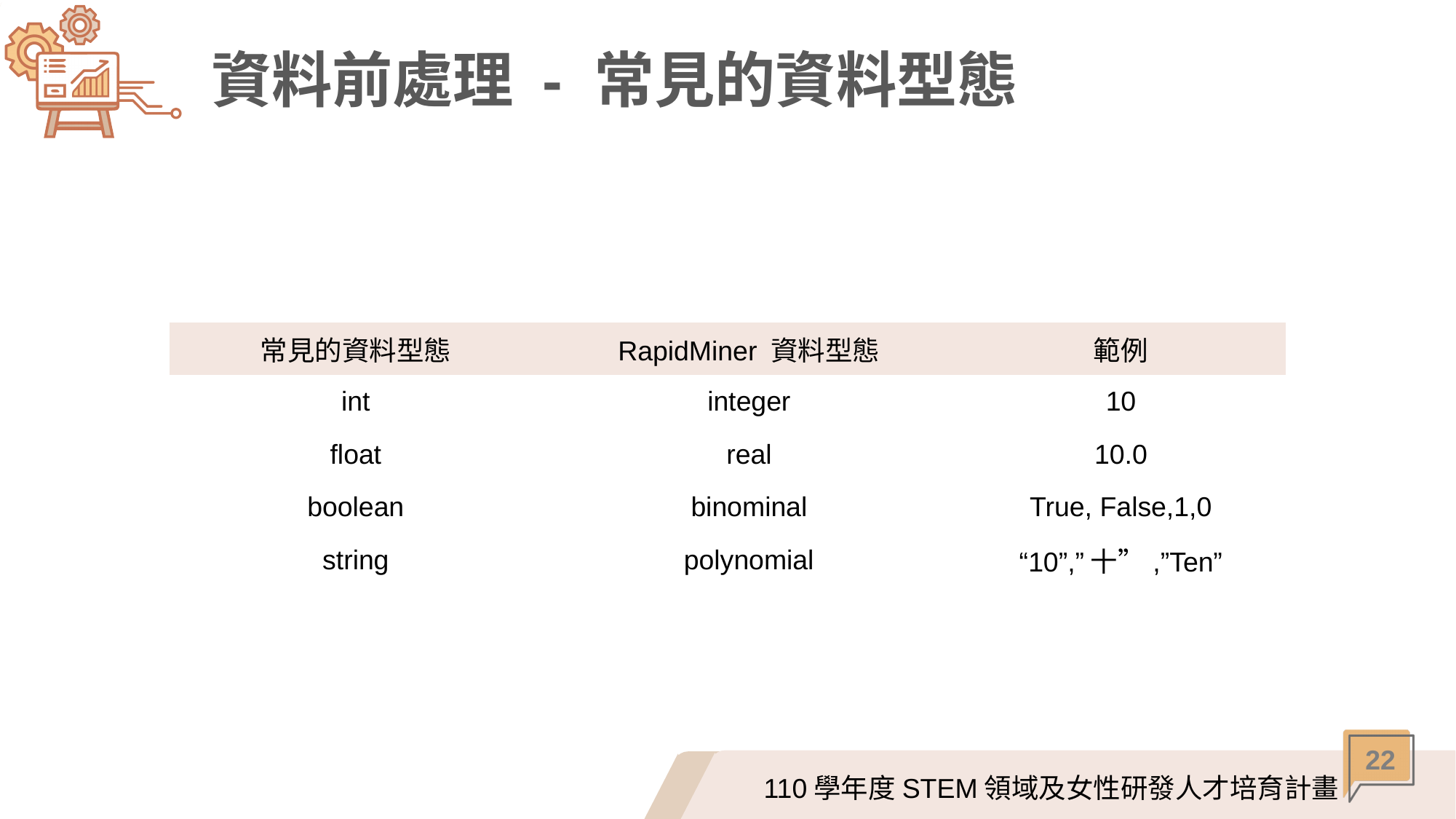

# 資料前處理 - 常見的資料型態

| 常見的資料型態 | RapidMiner 資料型態 | 範例 |
| --- | --- | --- |
| int | integer | 10 |
| float | real | 10.0 |
| boolean | binominal | True, False,1,0 |
| string | polynomial | “10”,”十”,”Ten” |